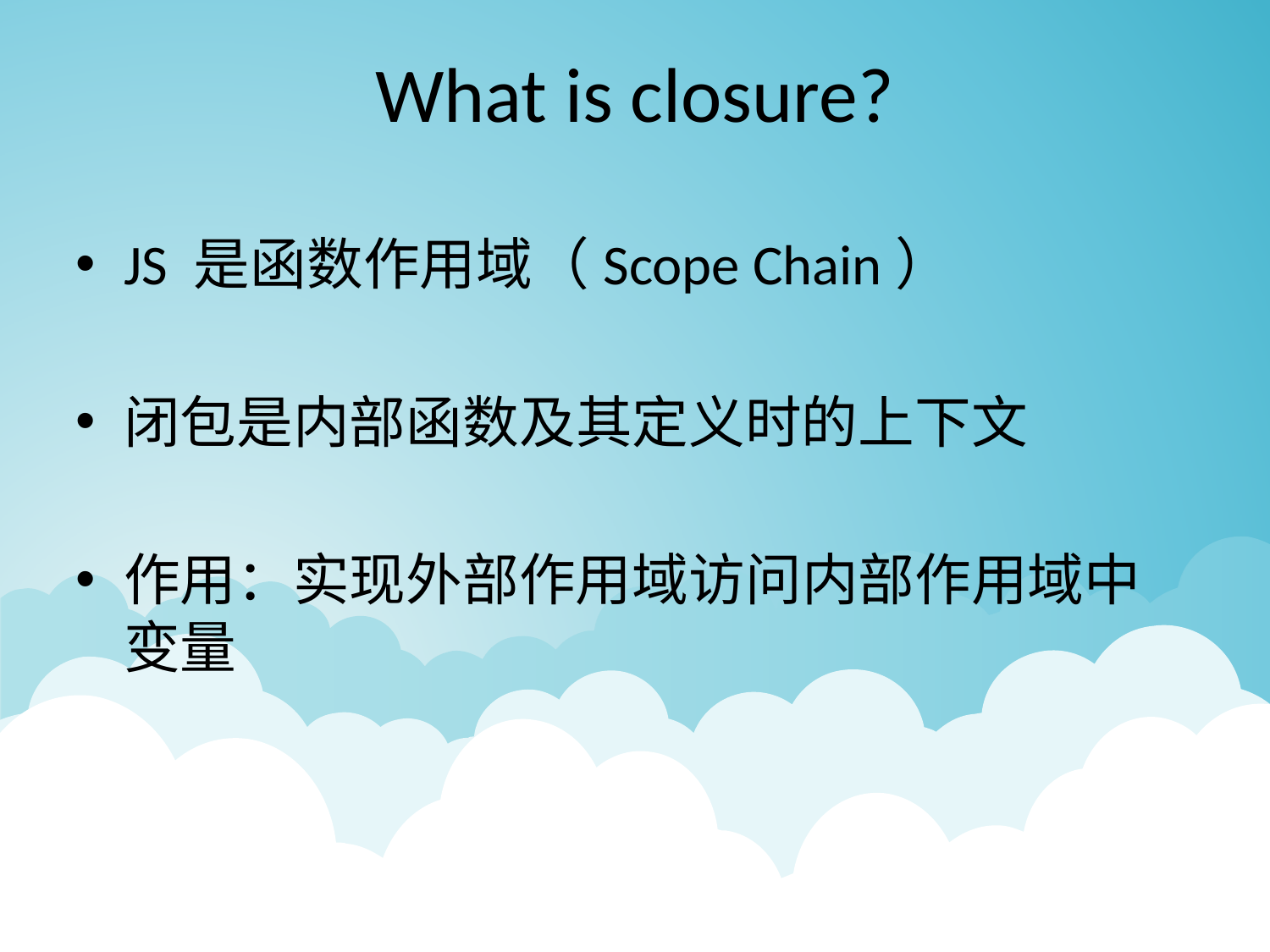

# What is closure?
JS 是函数作用域（Scope Chain）

闭包是内部函数及其定义时的上下文

作用：实现外部作用域访问内部作用域中变量